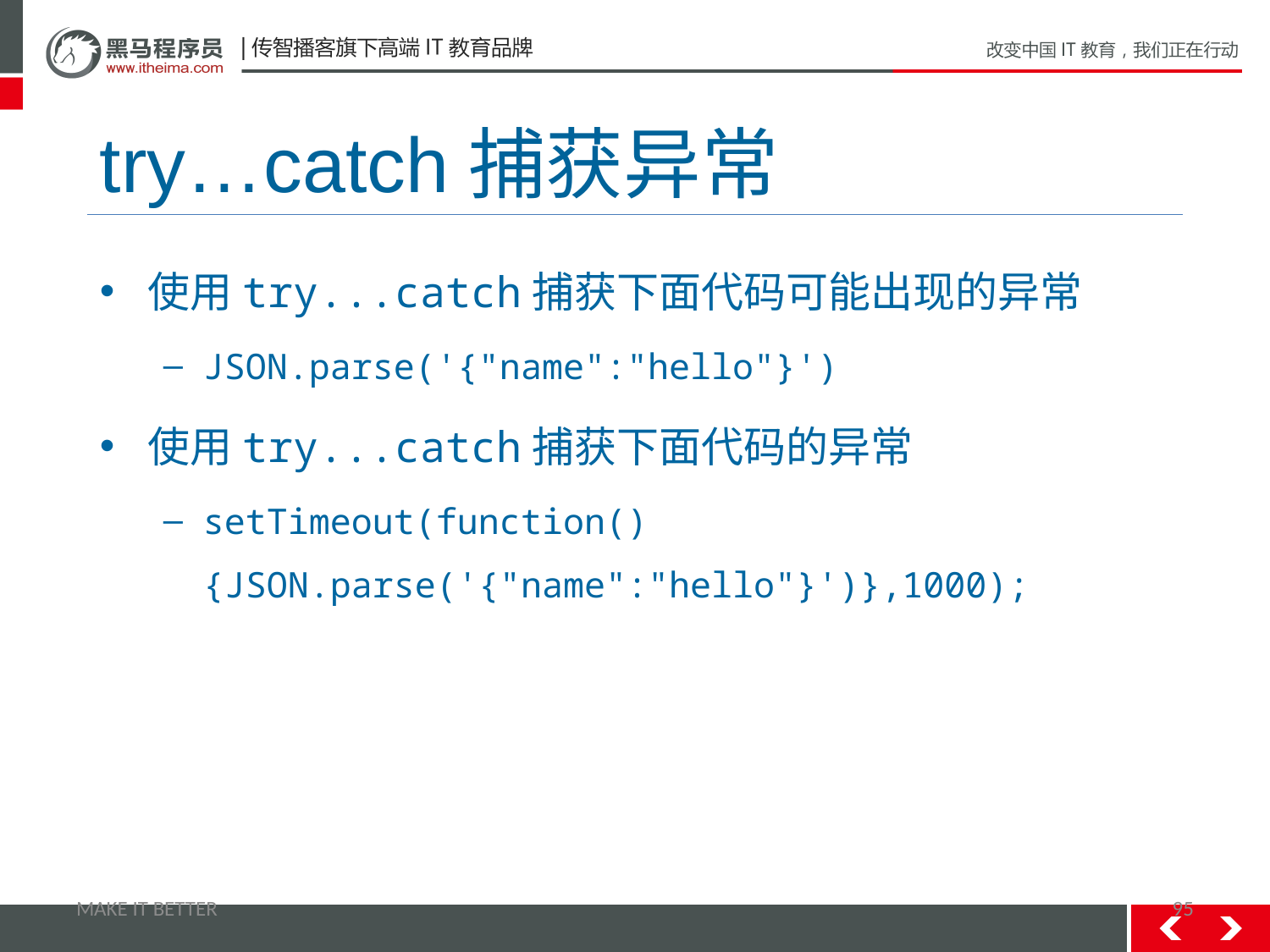

# try…catch捕获异常
使用try...catch捕获下面代码可能出现的异常
JSON.parse('{"name":"hello"}')
使用try...catch捕获下面代码的异常
setTimeout(function(){JSON.parse('{"name":"hello"}')},1000);

MAKE IT BETTER
95